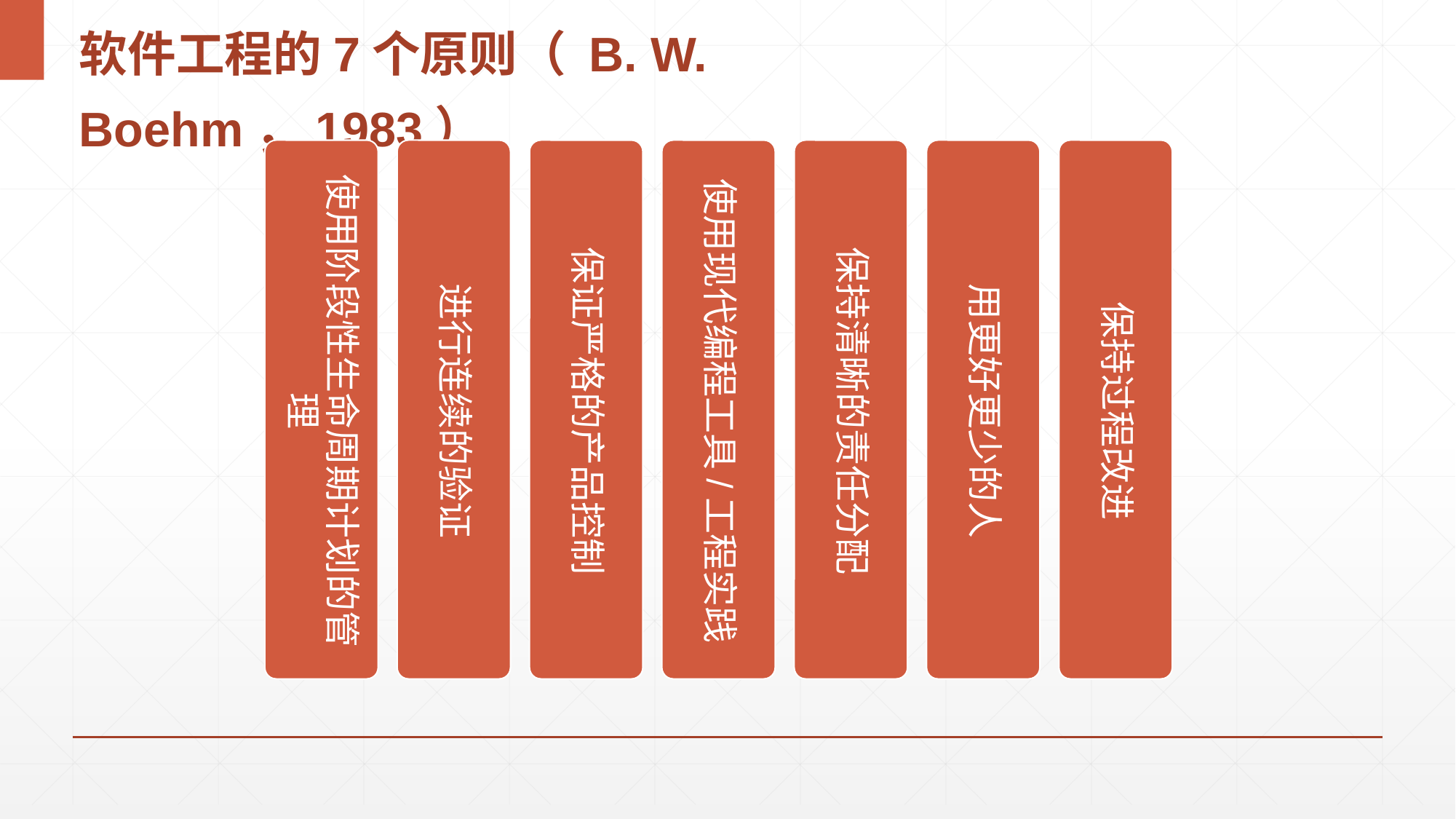

# 软件工程的7个原则（ B. W. Boehm，1983）
使用阶段性生命周期计划的管理
进行连续的验证
保证严格的产品控制
使用现代编程工具/工程实践
保持清晰的责任分配
用更好更少的人
保持过程改进